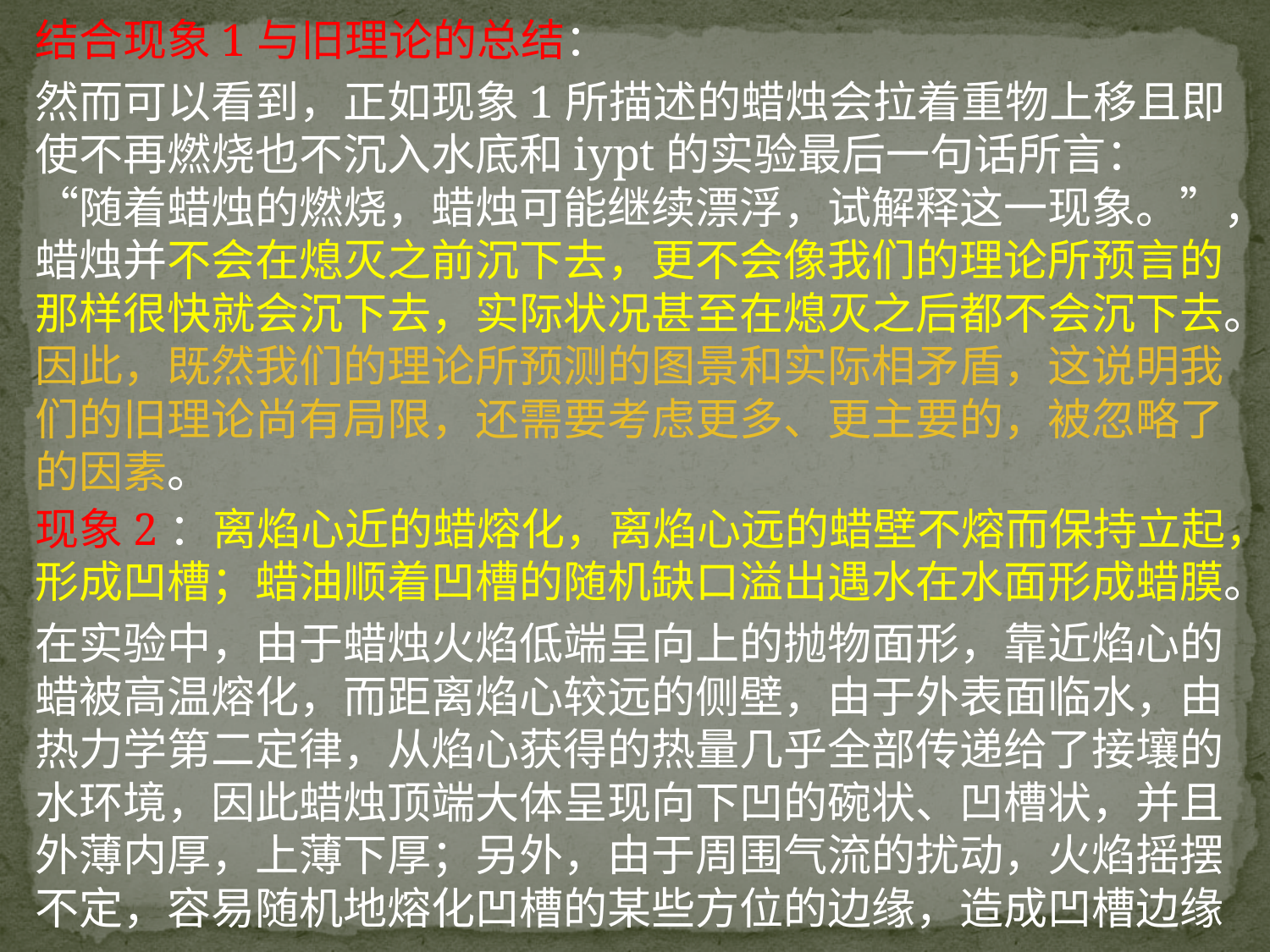

结合现象1与旧理论的总结：
然而可以看到，正如现象1所描述的蜡烛会拉着重物上移且即使不再燃烧也不沉入水底和iypt的实验最后一句话所言：“随着蜡烛的燃烧，蜡烛可能继续漂浮，试解释这一现象。”，蜡烛并不会在熄灭之前沉下去，更不会像我们的理论所预言的那样很快就会沉下去，实际状况甚至在熄灭之后都不会沉下去。因此，既然我们的理论所预测的图景和实际相矛盾，这说明我们的旧理论尚有局限，还需要考虑更多、更主要的，被忽略了的因素。
现象2：离焰心近的蜡熔化，离焰心远的蜡壁不熔而保持立起，形成凹槽；蜡油顺着凹槽的随机缺口溢出遇水在水面形成蜡膜。
在实验中，由于蜡烛火焰低端呈向上的抛物面形，靠近焰心的蜡被高温熔化，而距离焰心较远的侧壁，由于外表面临水，由热力学第二定律，从焰心获得的热量几乎全部传递给了接壤的水环境，因此蜡烛顶端大体呈现向下凹的碗状、凹槽状，并且外薄内厚，上薄下厚；另外，由于周围气流的扰动，火焰摇摆不定，容易随机地熔化凹槽的某些方位的边缘，造成凹槽边缘